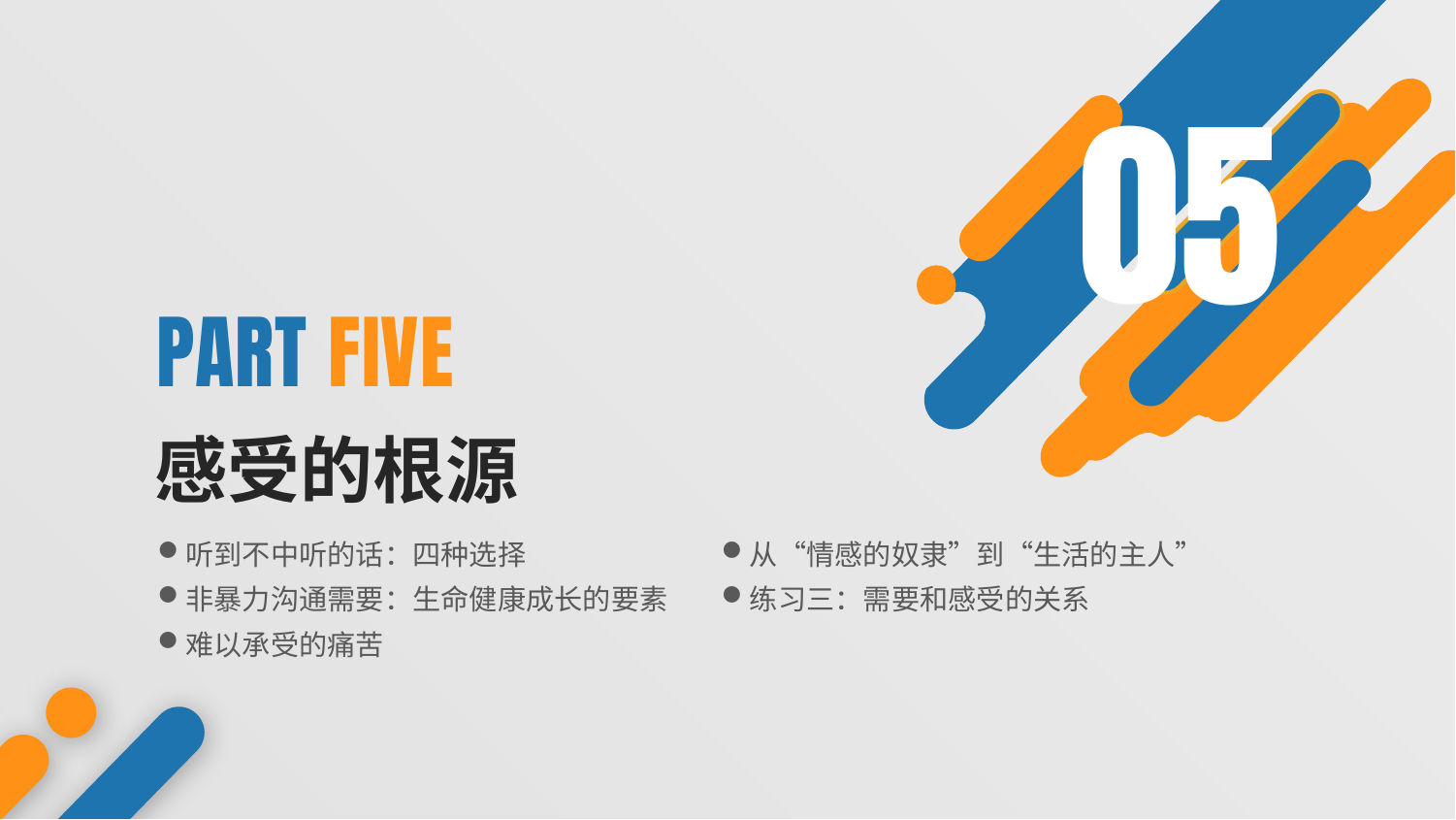

05
PART FIVE
感受的根源
听到不中听的话：四种选择
从“情感的奴隶”到“生活的主人”
非暴力沟通需要：生命健康成长的要素
练习三：需要和感受的关系
难以承受的痛苦